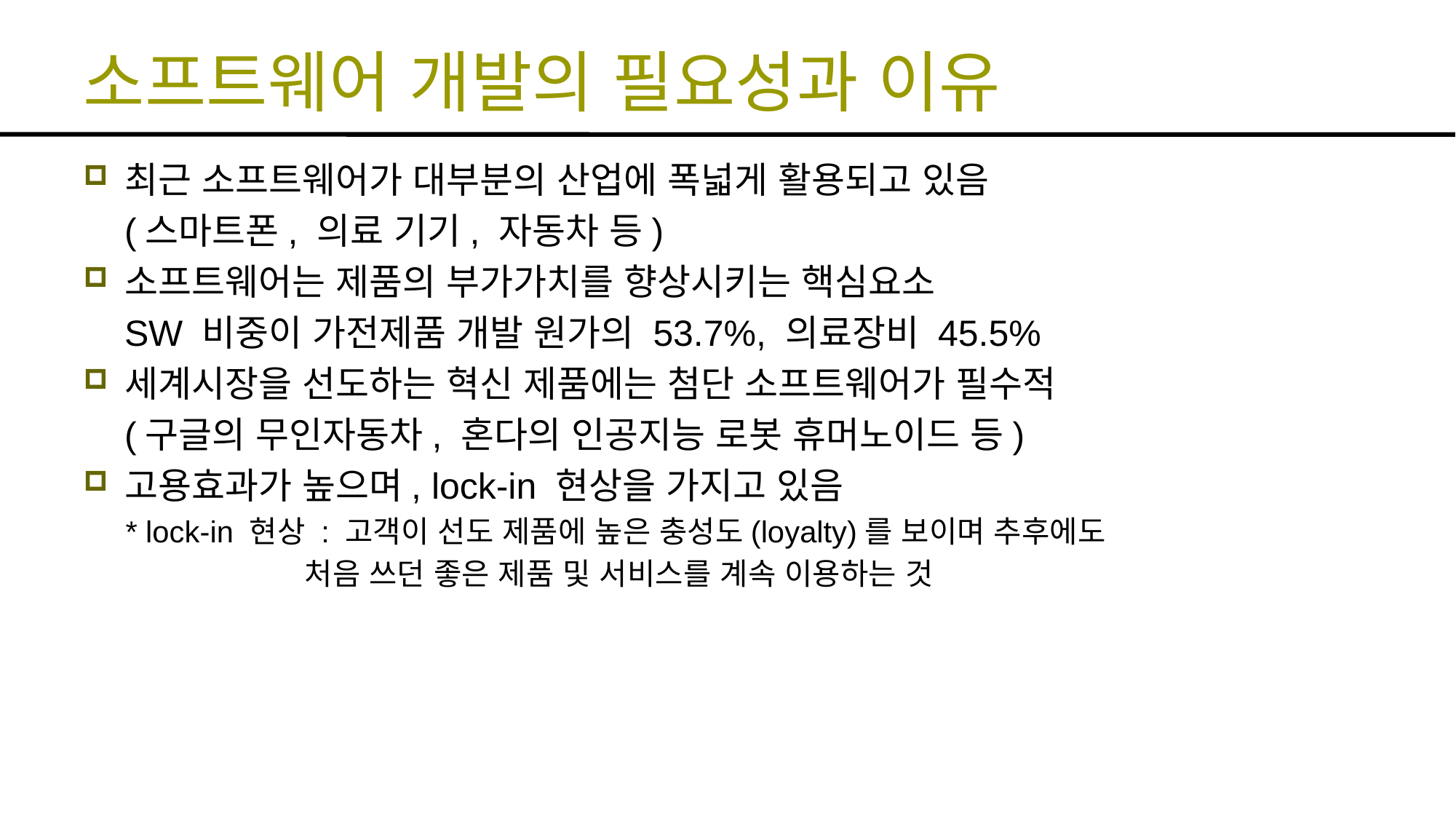

# 소프트웨어 개발의 필요성과 이유
최근 소프트웨어가 대부분의 산업에 폭넓게 활용되고 있음
    (스마트폰, 의료 기기, 자동차 등)
소프트웨어는 제품의 부가가치를 향상시키는 핵심요소
    SW 비중이 가전제품 개발 원가의 53.7%, 의료장비 45.5%
세계시장을 선도하는 혁신 제품에는 첨단 소프트웨어가 필수적
    (구글의 무인자동차, 혼다의 인공지능 로봇 휴머노이드 등)
고용효과가 높으며, lock-in 현상을 가지고 있음
     * lock-in 현상 : 고객이 선도 제품에 높은 충성도(loyalty)를 보이며 추후에도
                         처음 쓰던 좋은 제품 및 서비스를 계속 이용하는 것